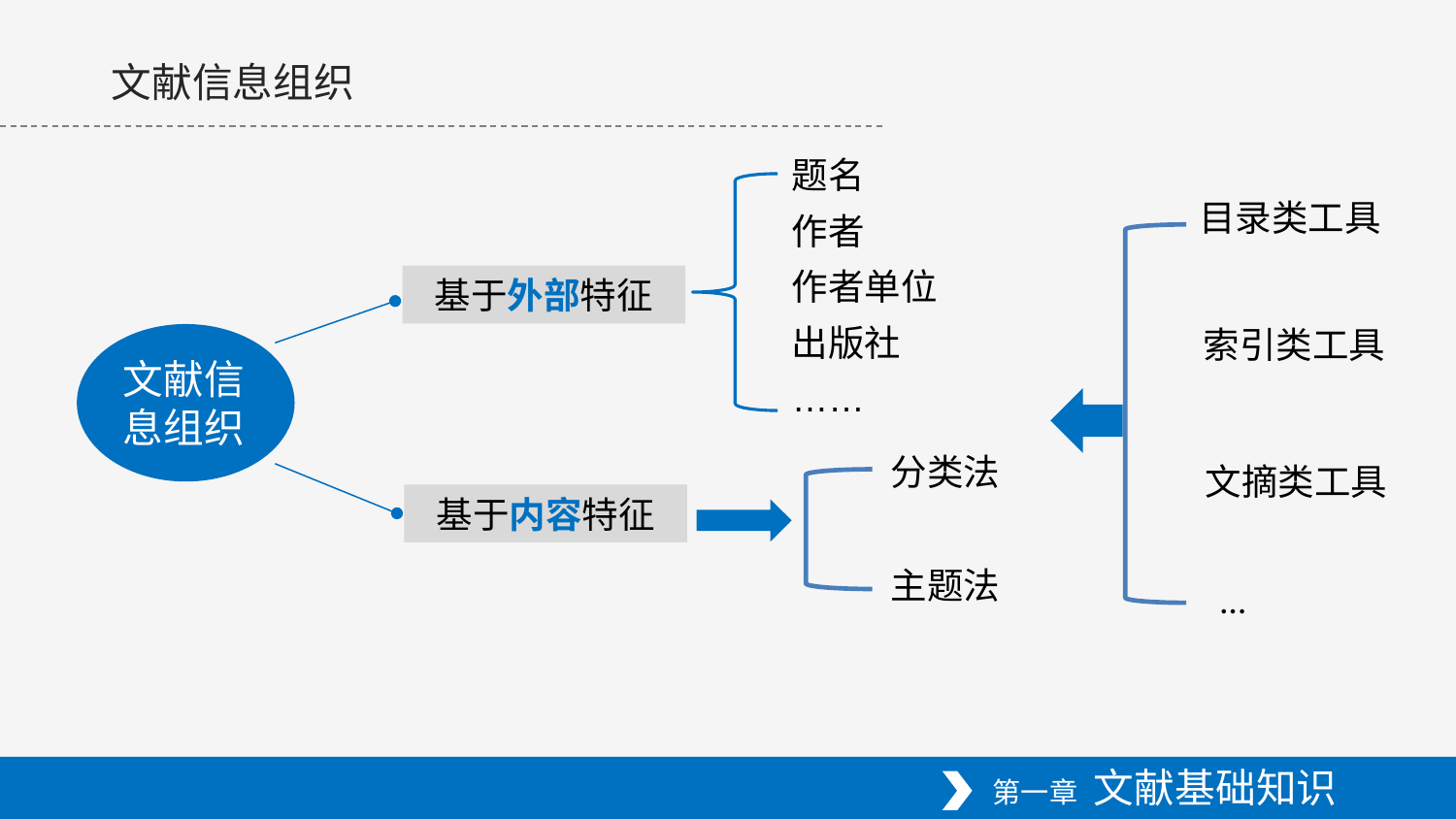

文献信息组织
题名
作者
作者单位
出版社
……

目录类工具

基于外部特征
文献信息组织
索引类工具

分类法

主题法
文摘类工具
基于内容特征

…